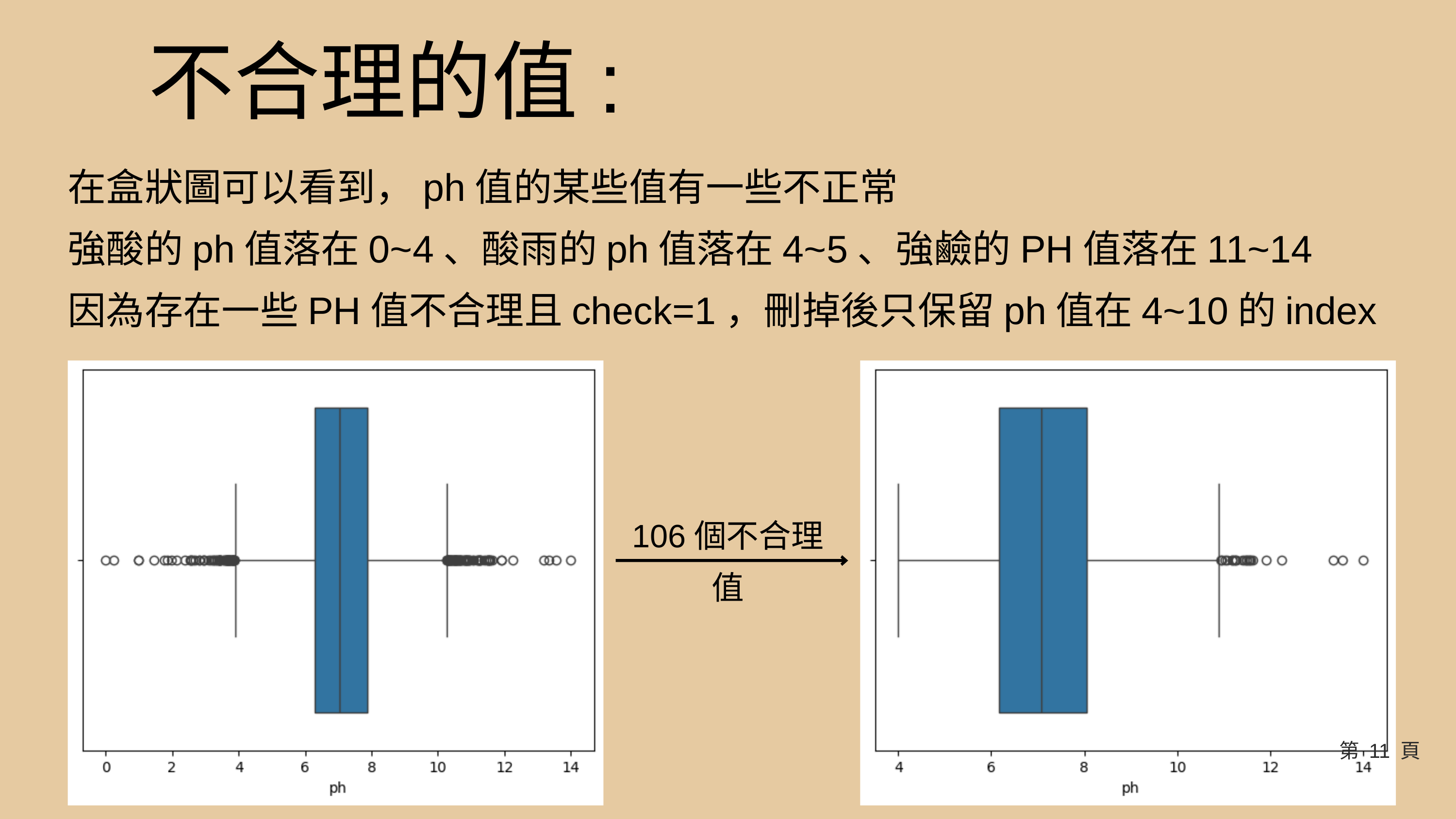

不合理的值:
在盒狀圖可以看到，ph值的某些值有一些不正常
強酸的ph值落在0~4、酸雨的ph值落在4~5、強鹼的PH值落在11~14
因為存在一些PH值不合理且check=1，刪掉後只保留ph值在4~10的index

106個不合理值

第 11 頁